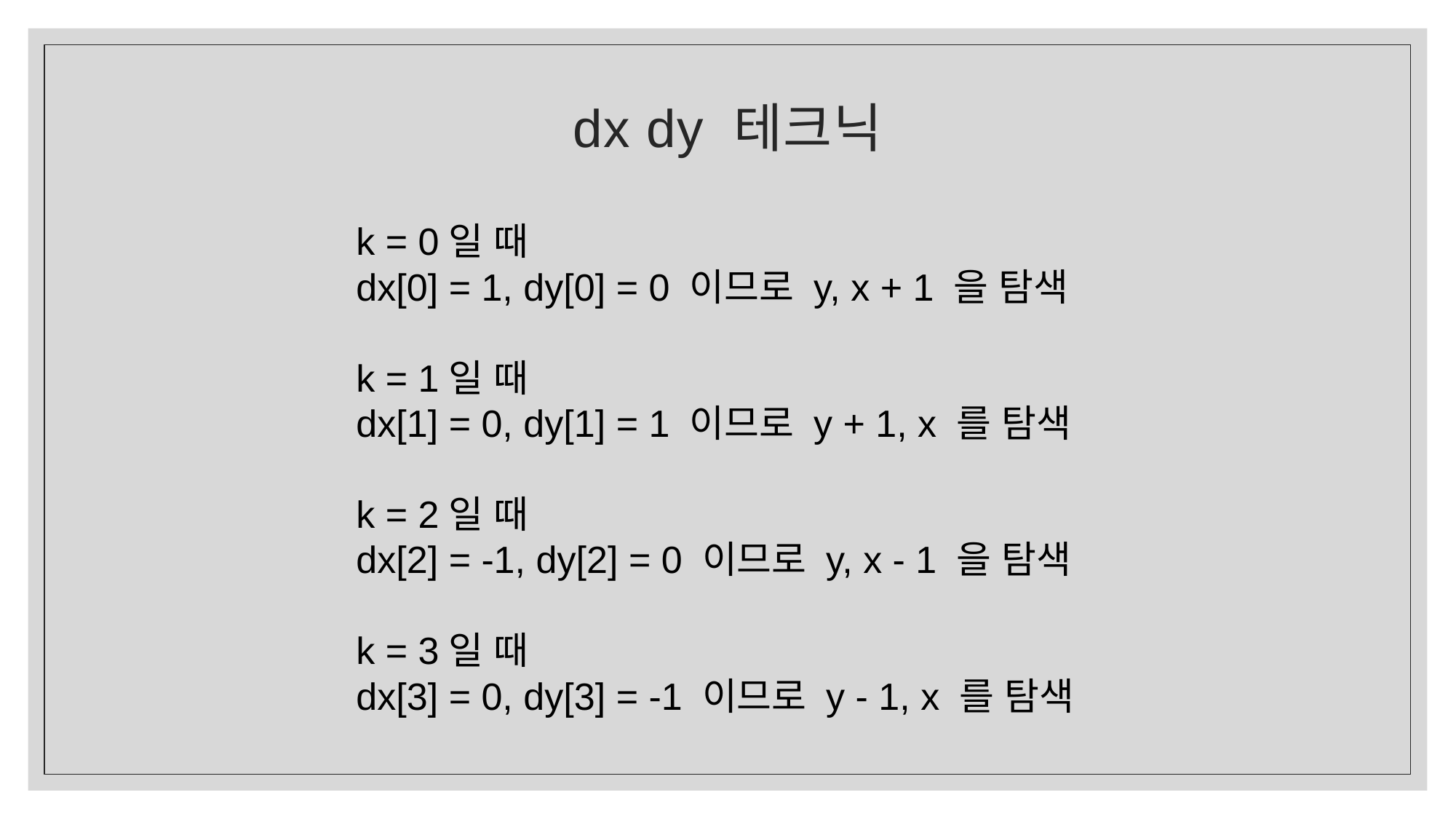

# dx dy 테크닉
k = 0일 때
dx[0] = 1, dy[0] = 0 이므로 y, x + 1 을 탐색

k = 1일 때
dx[1] = 0, dy[1] = 1 이므로 y + 1, x 를 탐색

k = 2일 때
dx[2] = -1, dy[2] = 0 이므로 y, x - 1 을 탐색

k = 3일 때
dx[3] = 0, dy[3] = -1 이므로 y - 1, x 를 탐색